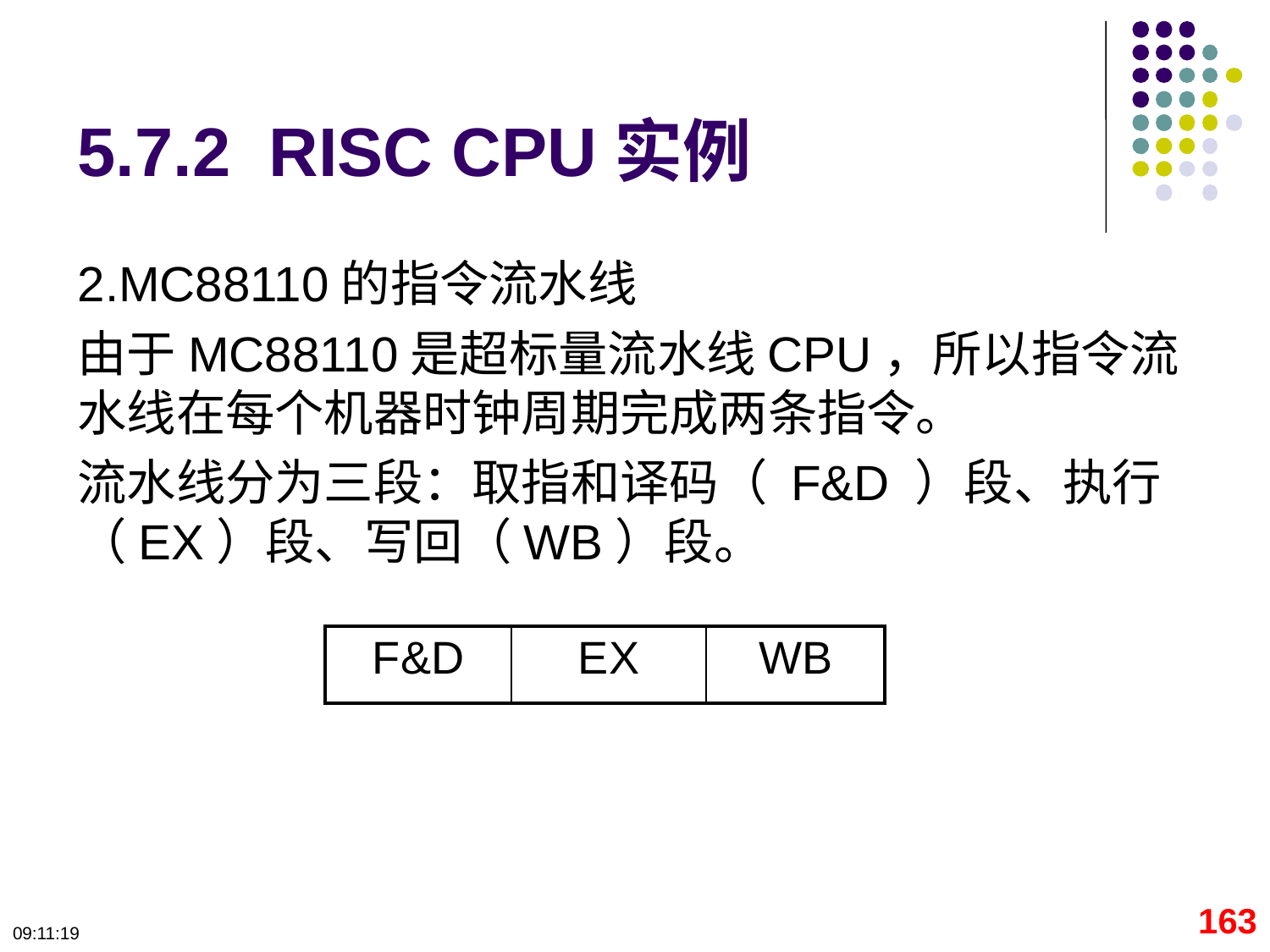

# 5.7.2  RISC CPU实例
2.MC88110的指令流水线
由于MC88110是超标量流水线CPU，所以指令流水线在每个机器时钟周期完成两条指令。
流水线分为三段：取指和译码（ F&D ）段、执行（EX）段、写回（WB）段。
| F&D | EX | WB |
| --- | --- | --- |
163
09:11:19